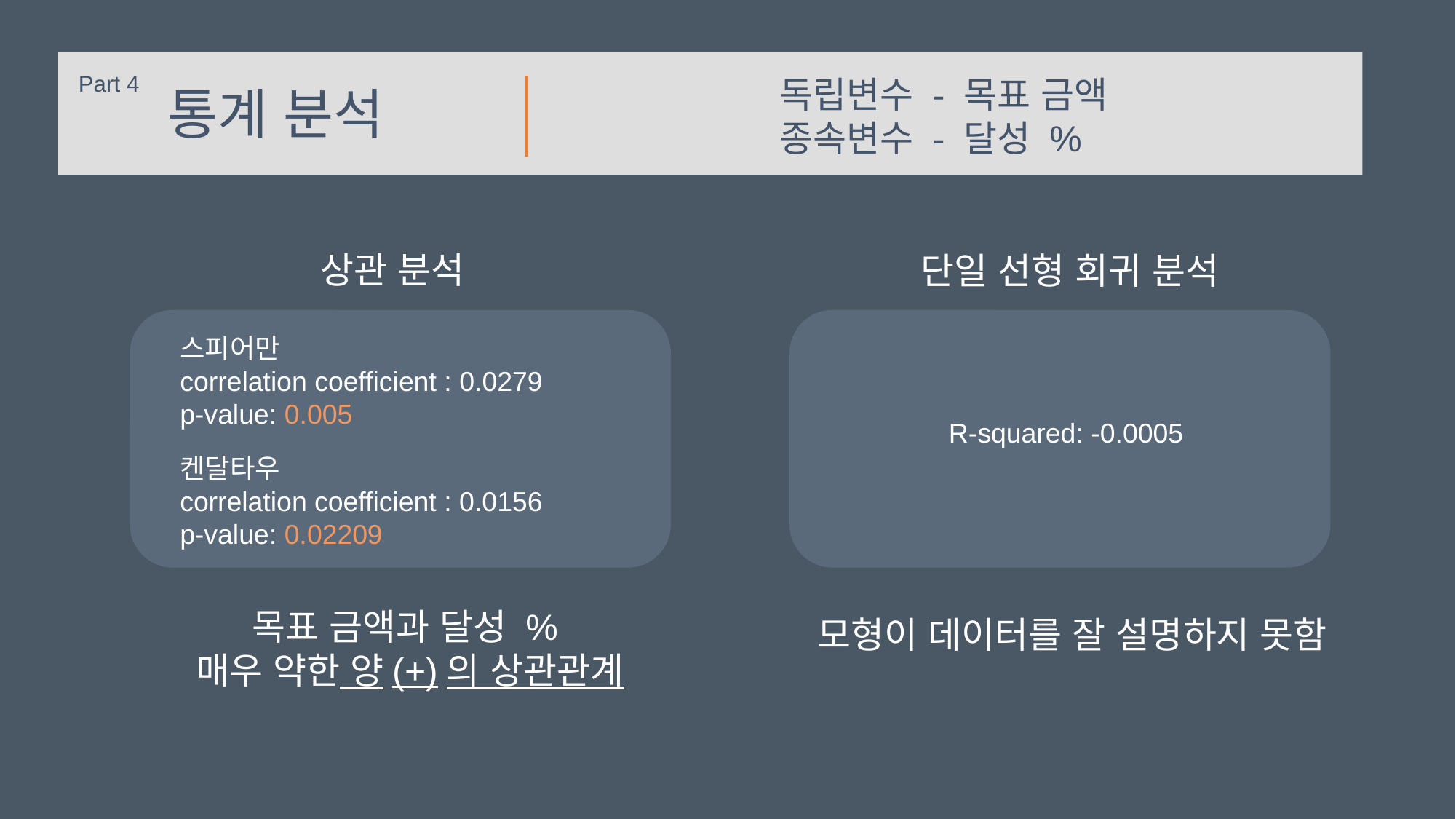

Part 4
독립변수 - 목표 금액
종속변수 - 달성 %
  통계 분석
상관 분석
단일 선형 회귀 분석

스피어만
correlation coefficient : 0.0279
p-value: 0.005
R-squared: -0.0005

켄달타우
correlation coefficient : 0.0156
p-value: 0.02209

목표 금액과 달성 %
매우 약한 양(+)의 상관관계

모형이 데이터를 잘 설명하지 못함